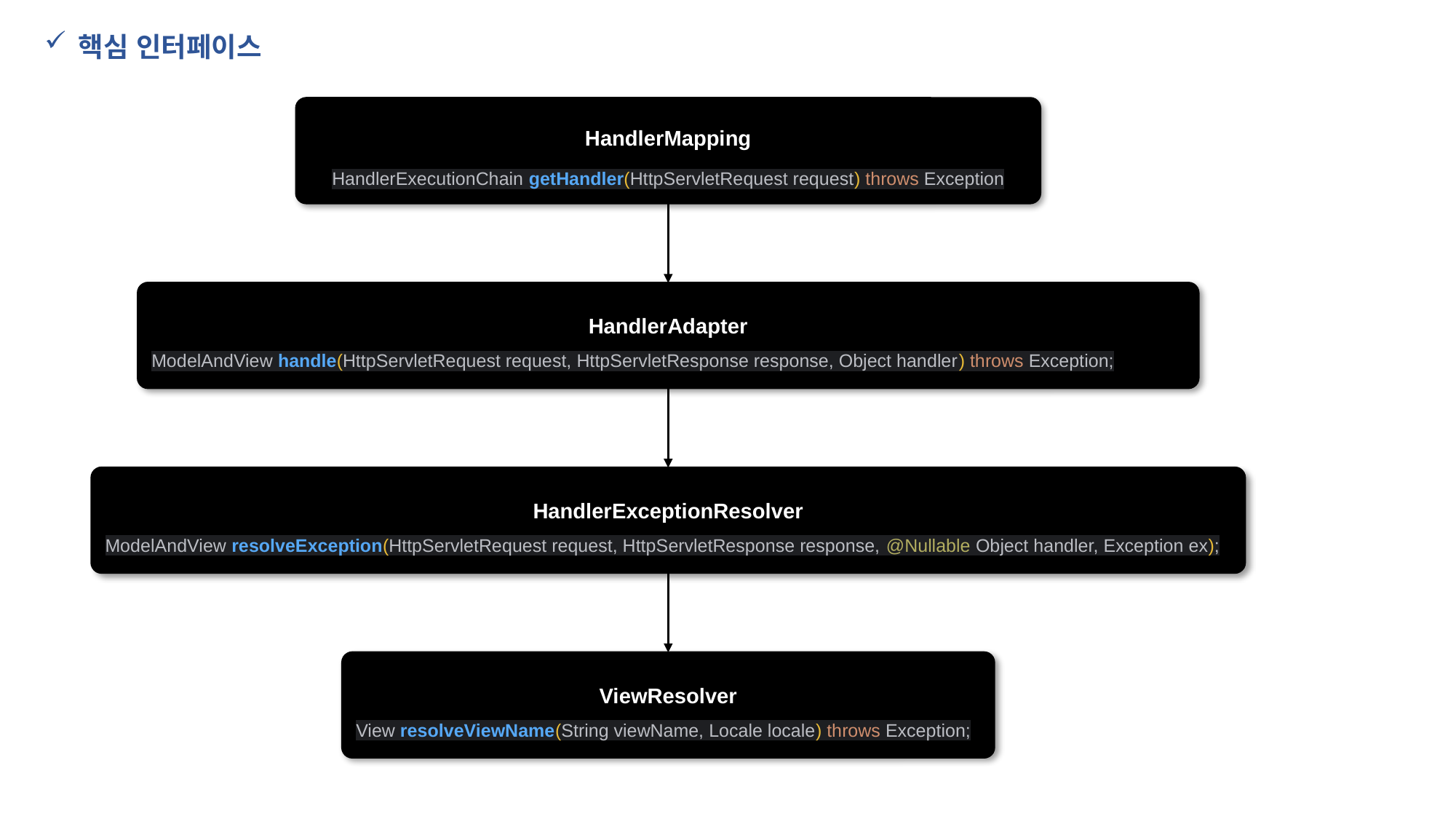

핵심 인터페이스
HandlerMapping
HandlerExecutionChain getHandler(HttpServletRequest request) throws Exception
HandlerAdapter
ModelAndView handle(HttpServletRequest request, HttpServletResponse response, Object handler) throws Exception;
HandlerExceptionResolver
ModelAndView resolveException(HttpServletRequest request, HttpServletResponse response, @Nullable Object handler, Exception ex);
ViewResolver
View resolveViewName(String viewName, Locale locale) throws Exception;